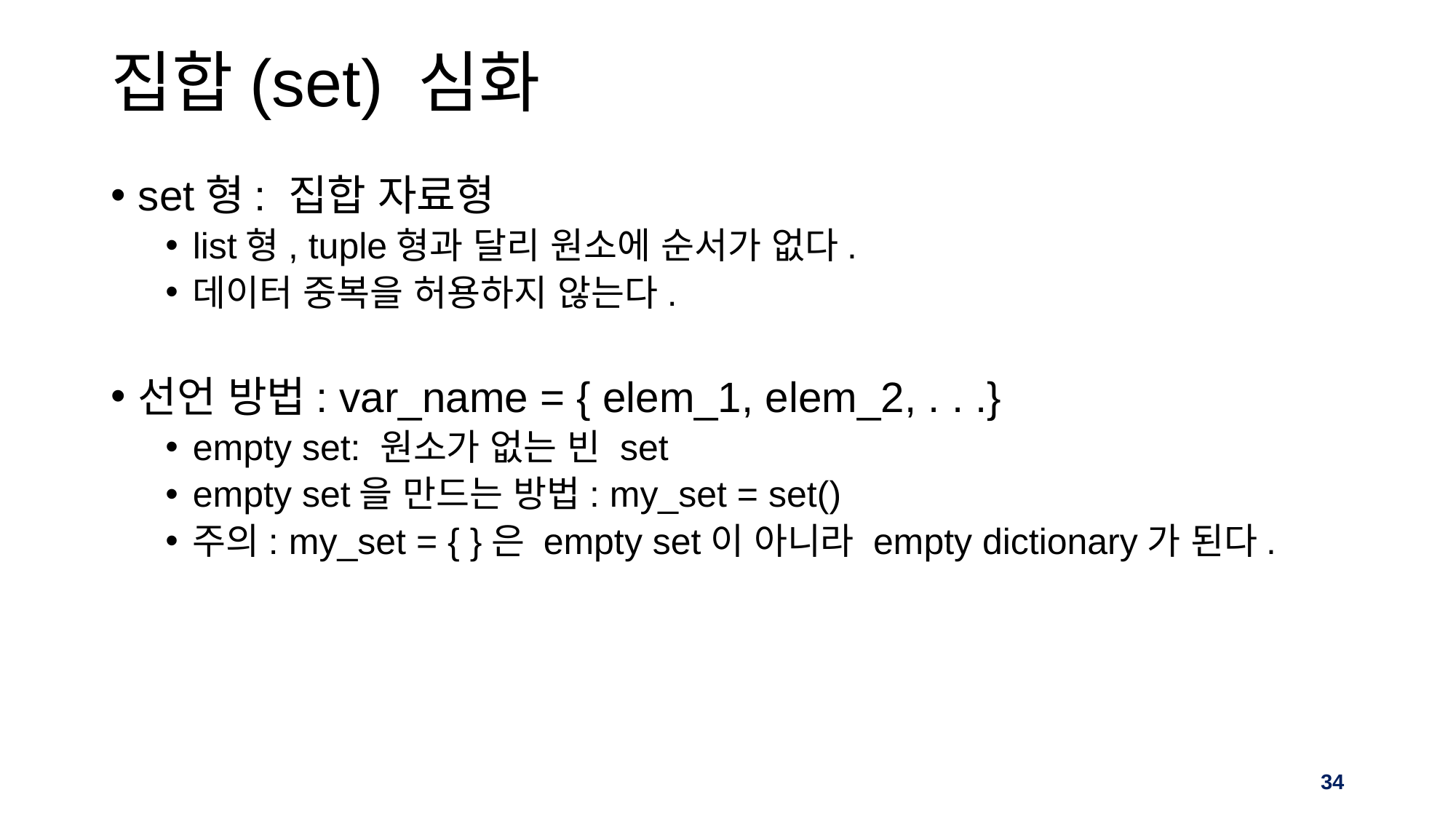

# 집합(set) 심화
set형: 집합 자료형
list형, tuple형과 달리 원소에 순서가 없다.
데이터 중복을 허용하지 않는다.

선언 방법: var_name = { elem_1, elem_2, . . .}
empty set: 원소가 없는 빈 set
empty set을 만드는 방법: my_set = set()
주의: my_set = { }은 empty set이 아니라 empty dictionary가 된다.
34